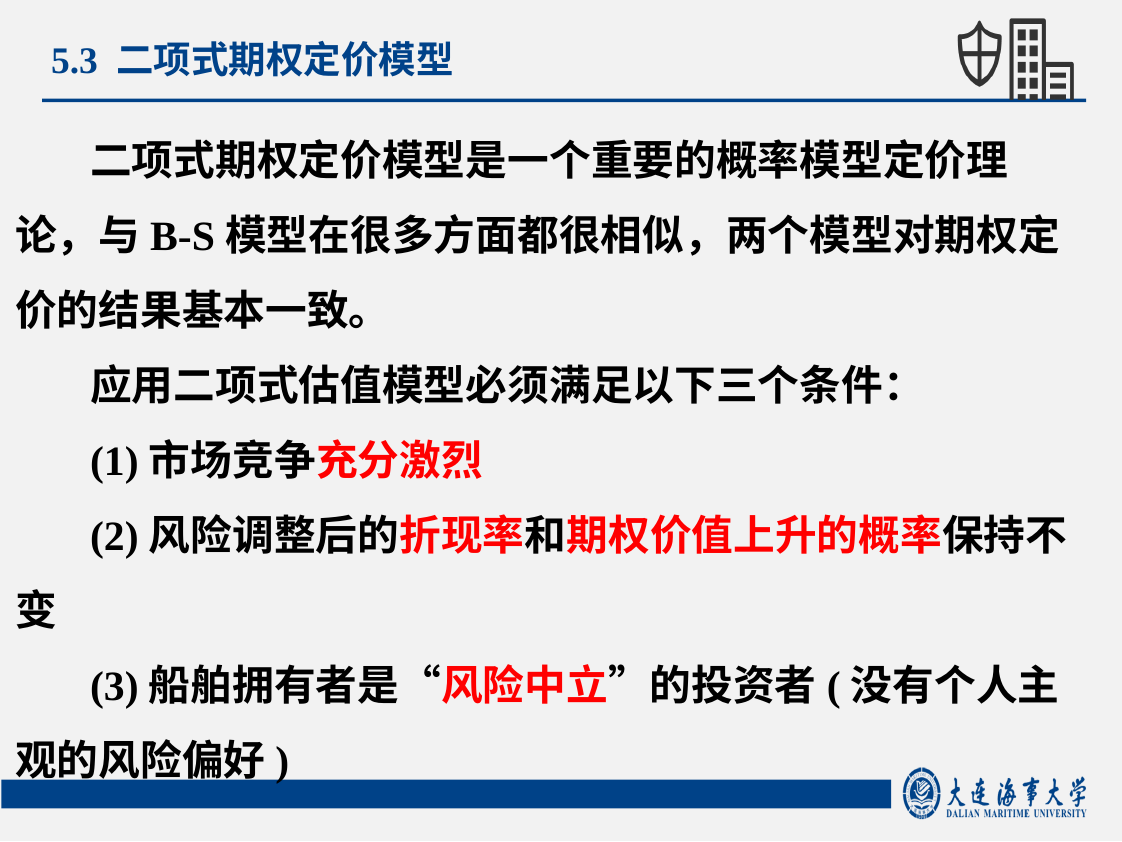

5.3 二项式期权定价模型
二项式期权定价模型是一个重要的概率模型定价理论，与B-S模型在很多方面都很相似，两个模型对期权定价的结果基本一致。
应用二项式估值模型必须满足以下三个条件：
(1)市场竞争充分激烈
(2)风险调整后的折现率和期权价值上升的概率保持不变
(3)船舶拥有者是“风险中立”的投资者(没有个人主观的风险偏好)